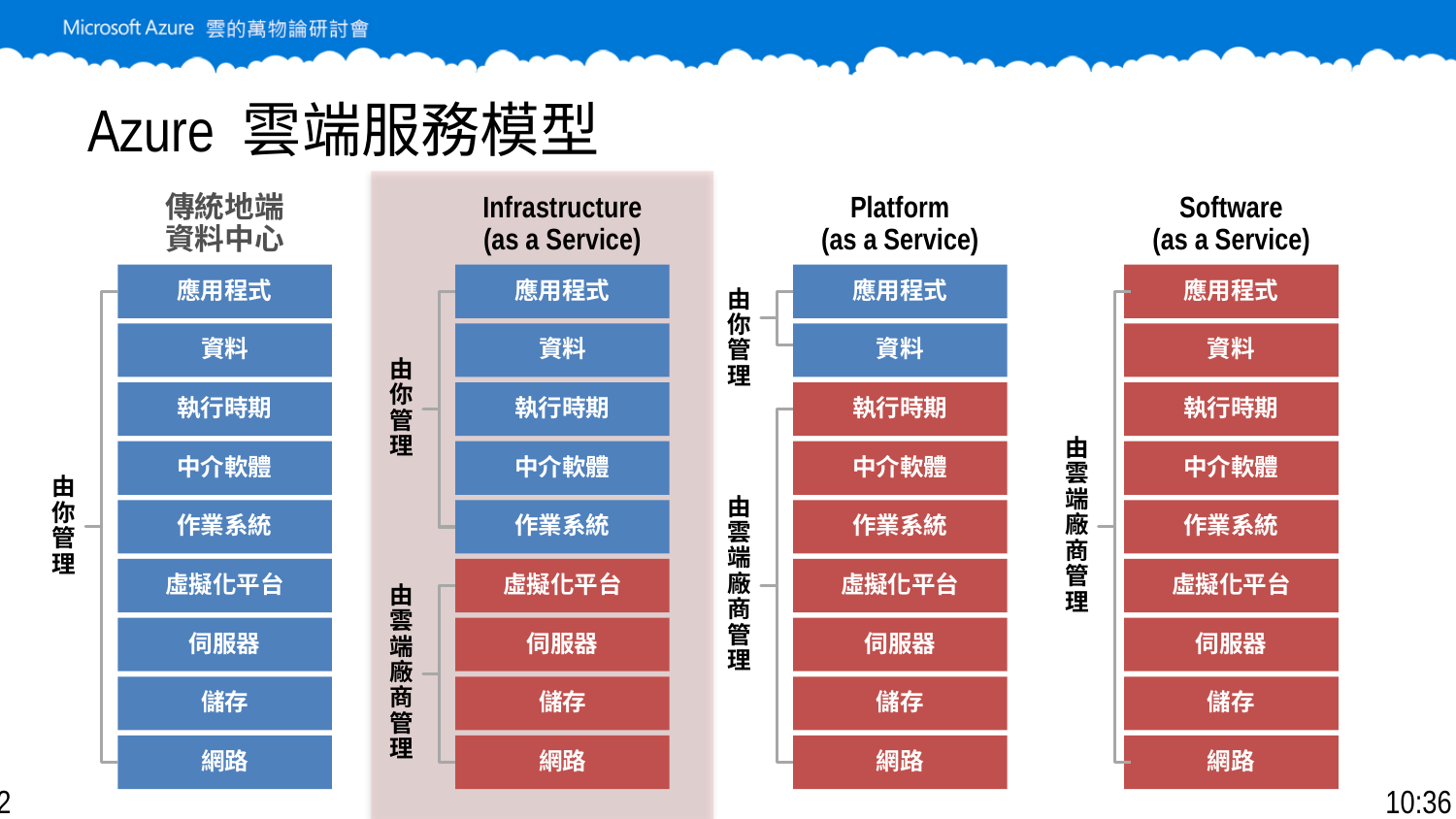

# Azure 雲端服務模型

傳統地端
資料中心
應用程式
資料
執行時期
中介軟體
作業系統
虛擬化平台
伺服器
儲存
網路

由
你
管
理
Infrastructure
(as a Service)
應用程式
資料
執行時期
中介軟體
作業系統
虛擬化平台
伺服器
儲存
網路

由
你
管
理

由
雲
端
廠
商
管
理
Platform
(as a Service)
應用程式
資料

由
你
管
理
執行時期
中介軟體
作業系統
虛擬化平台
伺服器
儲存
網路

由
雲
端
廠
商
管
理
Software
(as a Service)
應用程式
資料
執行時期
中介軟體
作業系統
虛擬化平台
伺服器
儲存
網路

由
雲
端
廠
商
管
理